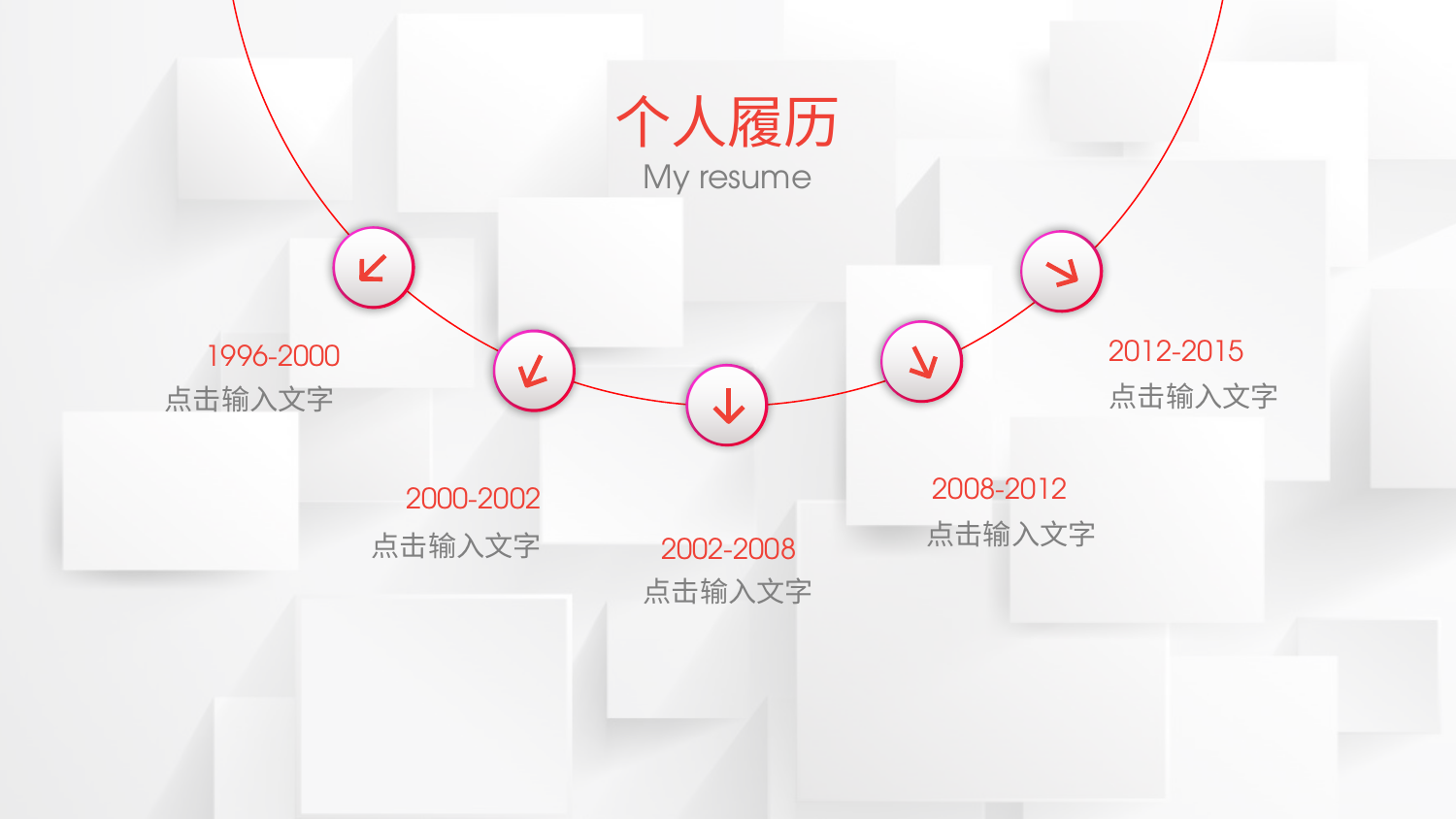

个人履历
My resume

2012-2015
点击输入文字

1996-2000
点击输入文字

2008-2012
点击输入文字
2000-2002
点击输入文字
2002-2008
点击输入文字